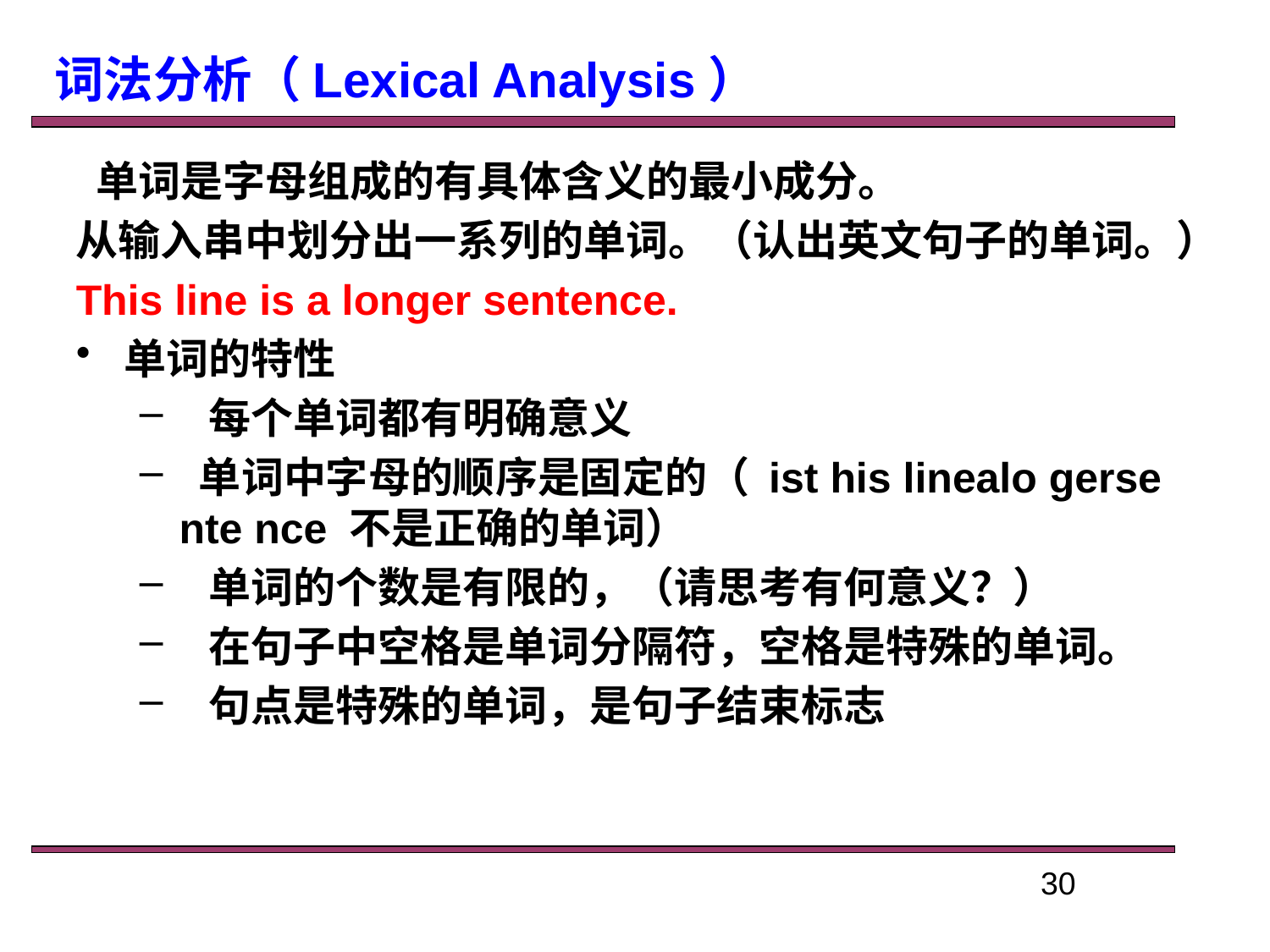

词法分析（Lexical Analysis）
 单词是字母组成的有具体含义的最小成分。
从输入串中划分出一系列的单词。（认出英文句子的单词。）
This line is a longer sentence.
单词的特性
  每个单词都有明确意义
 单词中字母的顺序是固定的（ ist his linealo gerse nte nce 不是正确的单词）
  单词的个数是有限的，（请思考有何意义？）
  在句子中空格是单词分隔符，空格是特殊的单词。
  句点是特殊的单词，是句子结束标志

30